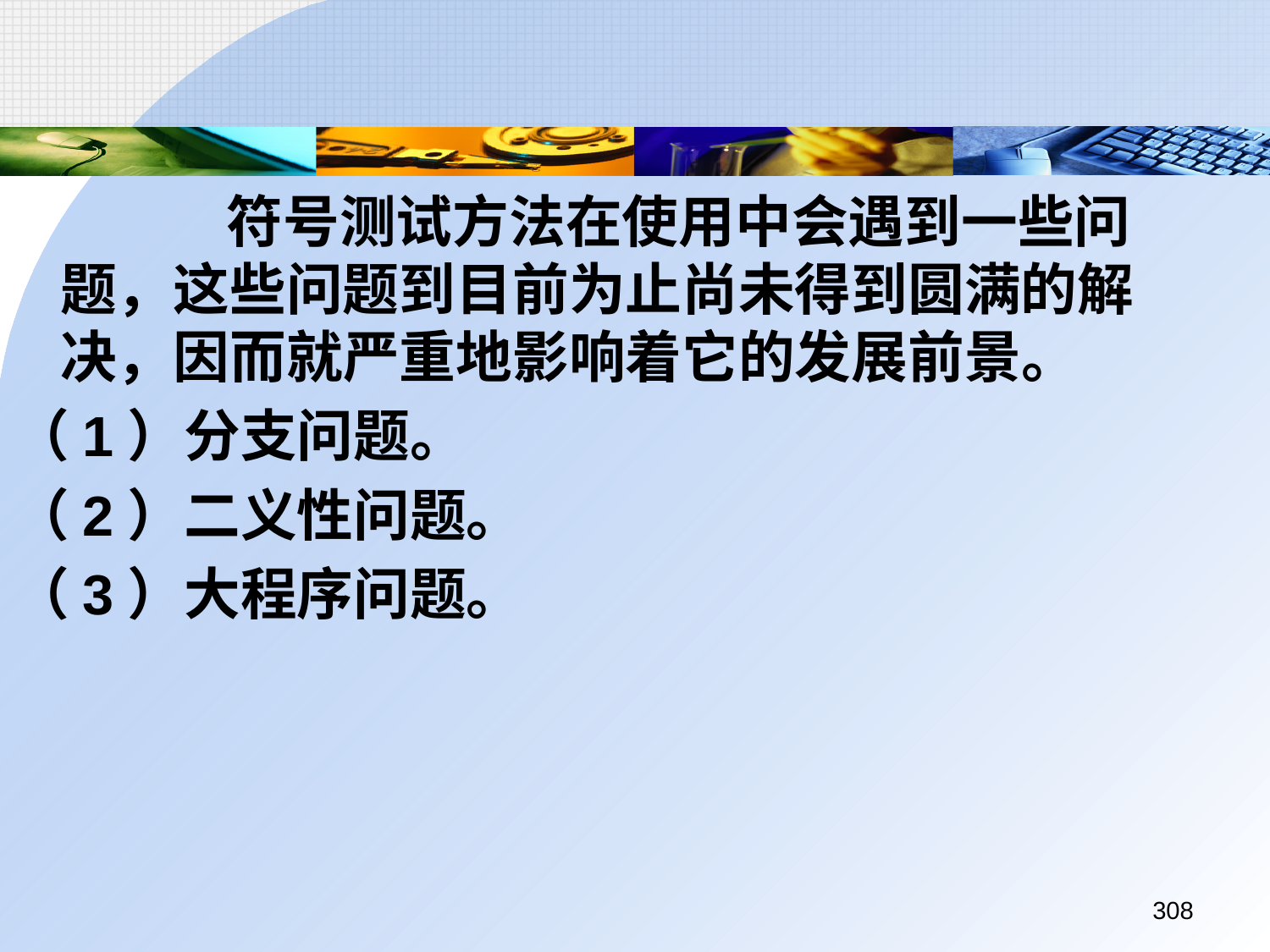

符号测试方法在使用中会遇到一些问题，这些问题到目前为止尚未得到圆满的解决，因而就严重地影响着它的发展前景。
（1）分支问题。
（2）二义性问题。
（3）大程序问题。

308